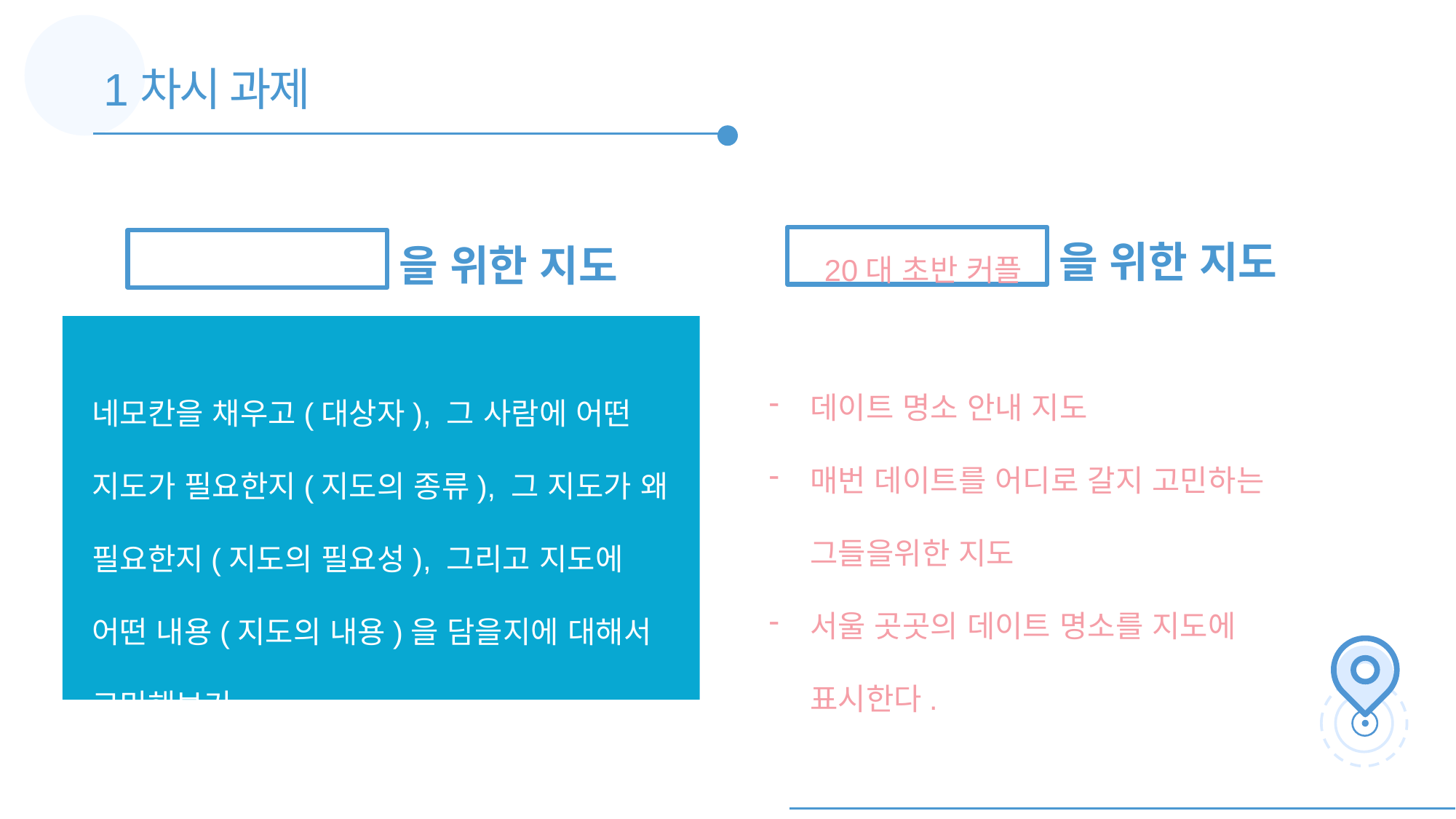

1차시 과제

20대 초반 커플

을 위한 지도
을 위한 지도

데이트 명소 안내 지도
매번 데이트를 어디로 갈지 고민하는 그들을위한 지도
서울 곳곳의 데이트 명소를 지도에 표시한다.
네모칸을 채우고(대상자), 그 사람에 어떤 지도가 필요한지(지도의 종류), 그 지도가 왜 필요한지(지도의 필요성), 그리고 지도에 어떤 내용(지도의 내용)을 담을지에 대해서 고민해보기